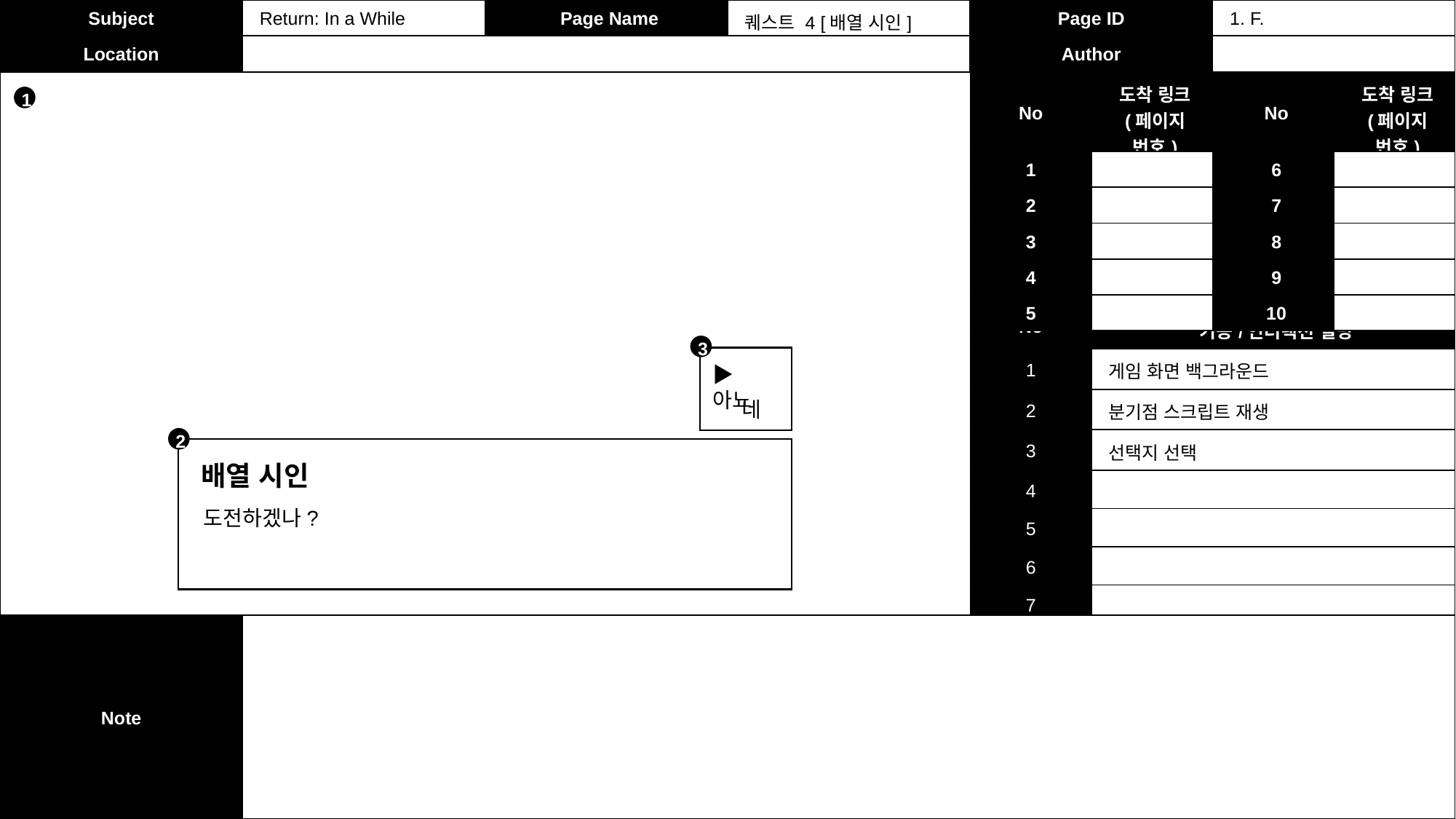

| Subject | Return: In a While | Page Name | 퀘스트 4 [배열 시인] | Page ID | 1. F. |
| --- | --- | --- | --- | --- | --- |
| Location |  |  |  | Author |  |
| No | 도착 링크 (페이지 번호) | No | 도착 링크 (페이지 번호) |
| --- | --- | --- | --- |
| 1 |  | 6 |  |
| 2 |  | 7 |  |
| 3 |  | 8 |  |
| 4 |  | 9 |  |
| 5 |  | 10 |  |
1
| No | 기능/인터랙션 설명 |
| --- | --- |
| 1 | 게임 화면 백그라운드 |
| 2 | 분기점 스크립트 재생 |
| 3 | 선택지 선택 |
| 4 |  |
| 5 |  |
| 6 |  |
| 7 |  |
3

▶︎ 아뇨
    네
2

배열 시인
1. 완전 이해했어요
도전하겠나?
| Note |  |
| --- | --- |